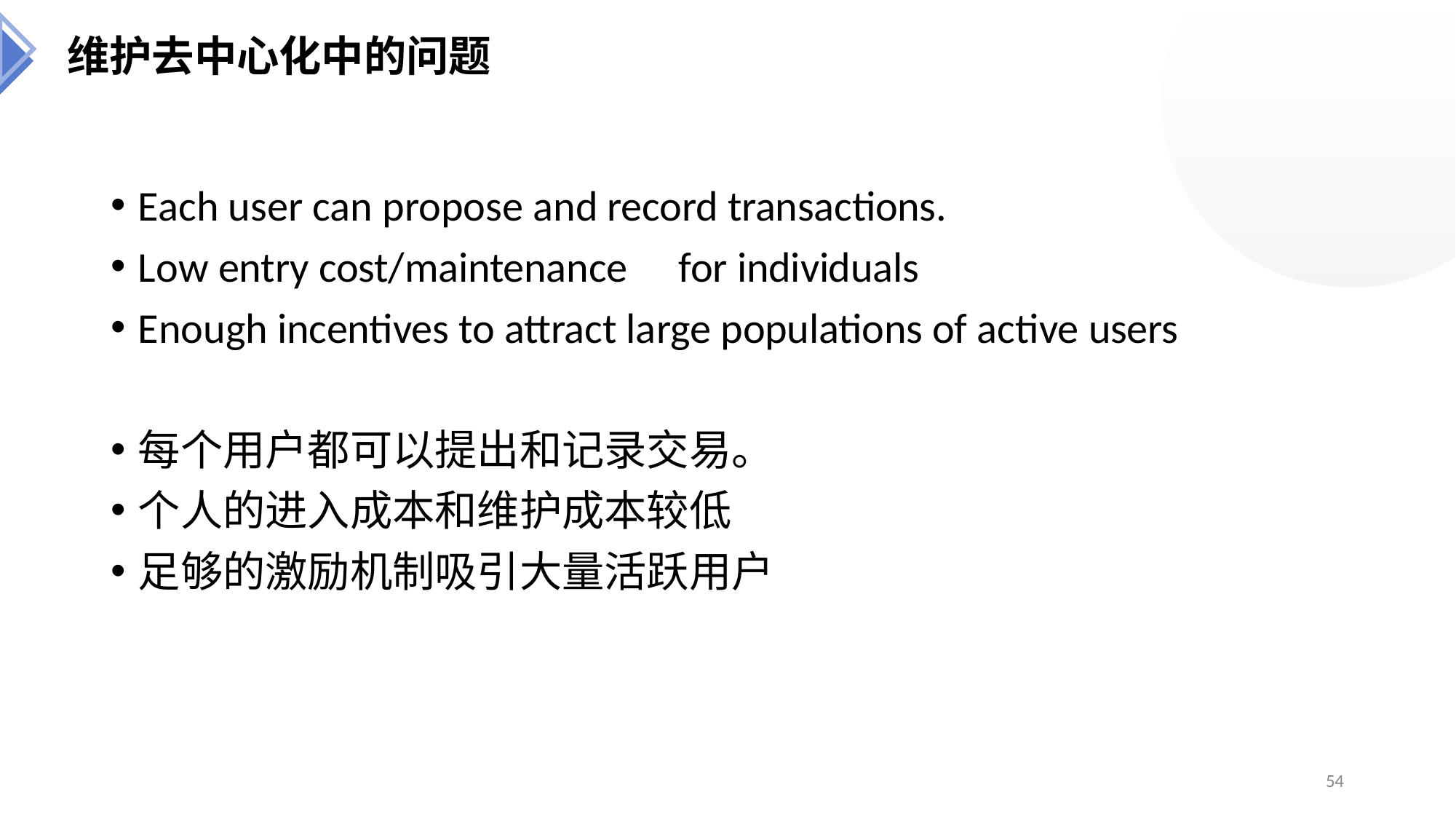

维护去中心化中的问题
Each user can propose and record transactions.
Low entry cost/maintenance	for individuals
Enough incentives to attract large populations of active users

每个用户都可以提出和记录交易。
个人的进入成本和维护成本较低
足够的激励机制吸引大量活跃用户
54